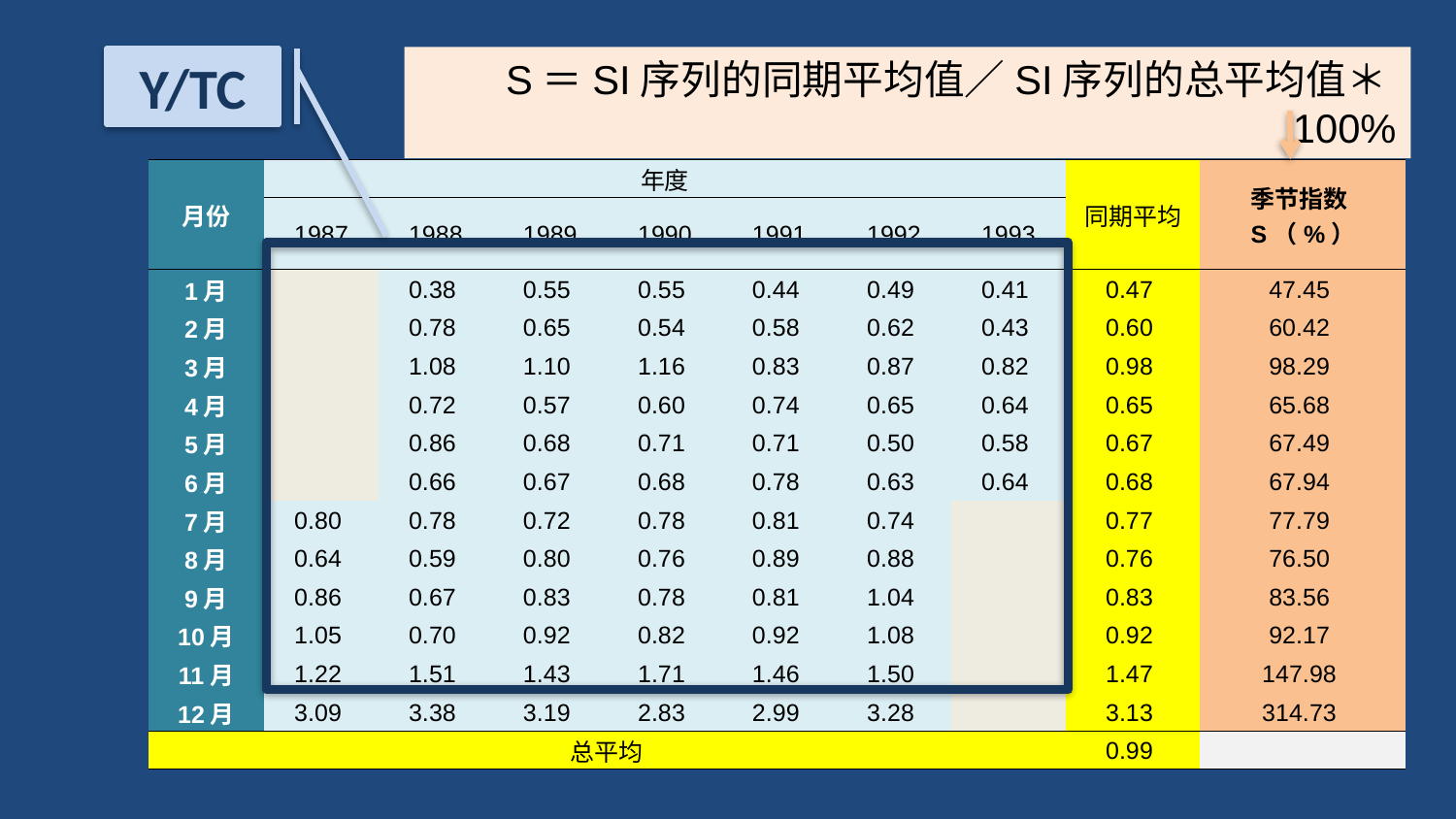

S＝SI序列的同期平均值／SI序列的总平均值＊100%
Y/TC
| 月份 | 年度 |  |  |  |  |  |  | 同期平均 | 季节指数S（%） |
| --- | --- | --- | --- | --- | --- | --- | --- | --- | --- |
|  | 1987 | 1988 | 1989 | 1990 | 1991 | 1992 | 1993 |  |  |
| 1月 |  | 0.38 | 0.55 | 0.55 | 0.44 | 0.49 | 0.41 | 0.47 | 47.45 |
| 2月 |  | 0.78 | 0.65 | 0.54 | 0.58 | 0.62 | 0.43 | 0.60 | 60.42 |
| 3月 |  | 1.08 | 1.10 | 1.16 | 0.83 | 0.87 | 0.82 | 0.98 | 98.29 |
| 4月 |  | 0.72 | 0.57 | 0.60 | 0.74 | 0.65 | 0.64 | 0.65 | 65.68 |
| 5月 |  | 0.86 | 0.68 | 0.71 | 0.71 | 0.50 | 0.58 | 0.67 | 67.49 |
| 6月 |  | 0.66 | 0.67 | 0.68 | 0.78 | 0.63 | 0.64 | 0.68 | 67.94 |
| 7月 | 0.80 | 0.78 | 0.72 | 0.78 | 0.81 | 0.74 |  | 0.77 | 77.79 |
| 8月 | 0.64 | 0.59 | 0.80 | 0.76 | 0.89 | 0.88 |  | 0.76 | 76.50 |
| 9月 | 0.86 | 0.67 | 0.83 | 0.78 | 0.81 | 1.04 |  | 0.83 | 83.56 |
| 10月 | 1.05 | 0.70 | 0.92 | 0.82 | 0.92 | 1.08 |  | 0.92 | 92.17 |
| 11月 | 1.22 | 1.51 | 1.43 | 1.71 | 1.46 | 1.50 |  | 1.47 | 147.98 |
| 12月 | 3.09 | 3.38 | 3.19 | 2.83 | 2.99 | 3.28 |  | 3.13 | 314.73 |
| 总平均 |  |  |  |  |  |  |  | 0.99 |  |